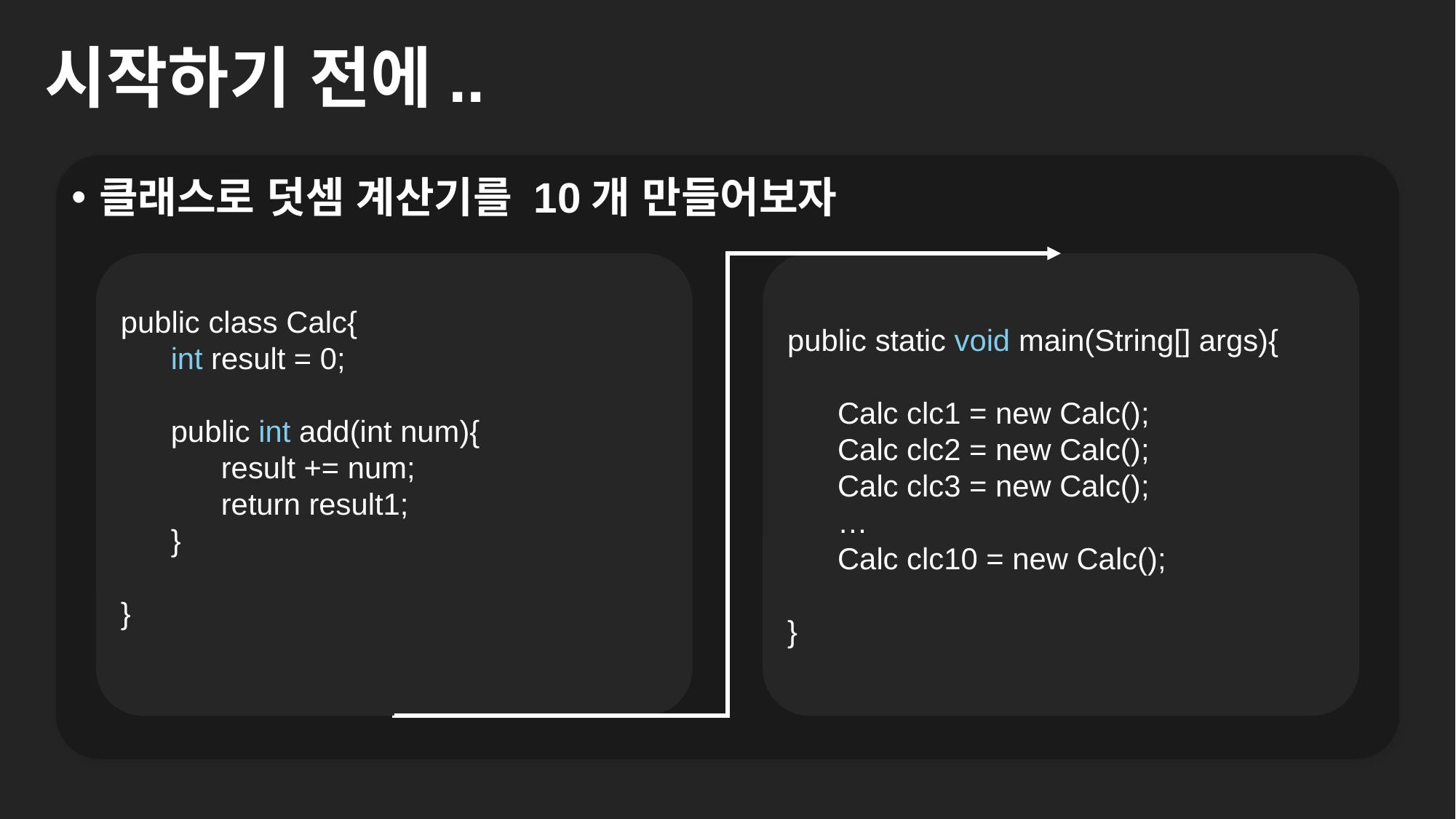

# 시작하기 전에..
클래스로 덧셈 계산기를 10개 만들어보자
public class Calc{
      int result = 0;

      public int add(int num){
            result += num;
            return result1;
      }

}

public static void main(String[] args){

      Calc clc1 = new Calc();
      Calc clc2 = new Calc();
      Calc clc3 = new Calc();
      …
      Calc clc10 = new Calc();

}